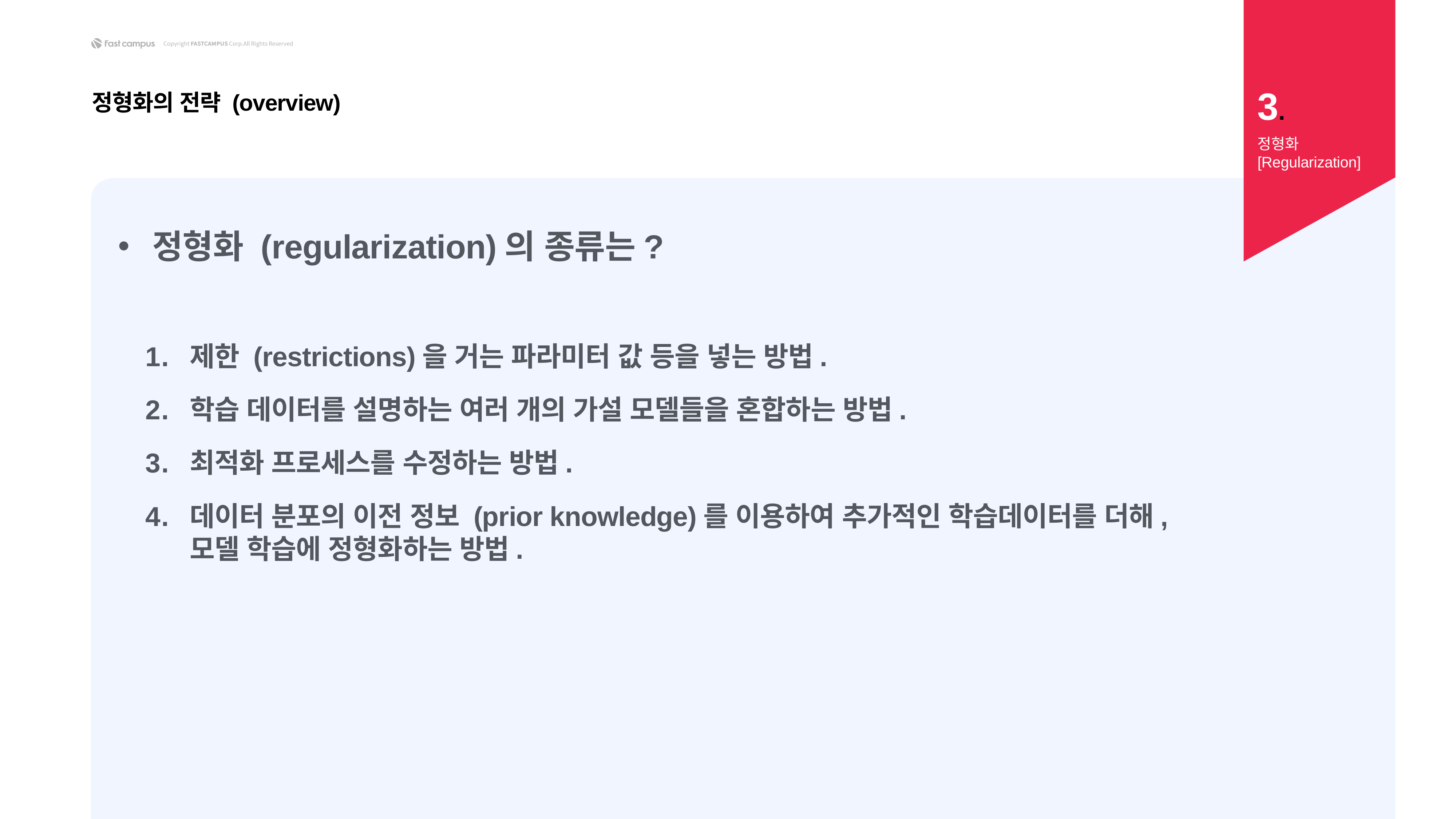

3.
정형화의 전략 (overview)
정형화 [Regularization]
정형화 (regularization)의 종류는?

제한 (restrictions)을 거는 파라미터 값 등을 넣는 방법.
학습 데이터를 설명하는 여러 개의 가설 모델들을 혼합하는 방법.
최적화 프로세스를 수정하는 방법.
데이터 분포의 이전 정보 (prior knowledge)를 이용하여 추가적인 학습데이터를 더해, 모델 학습에 정형화하는 방법.